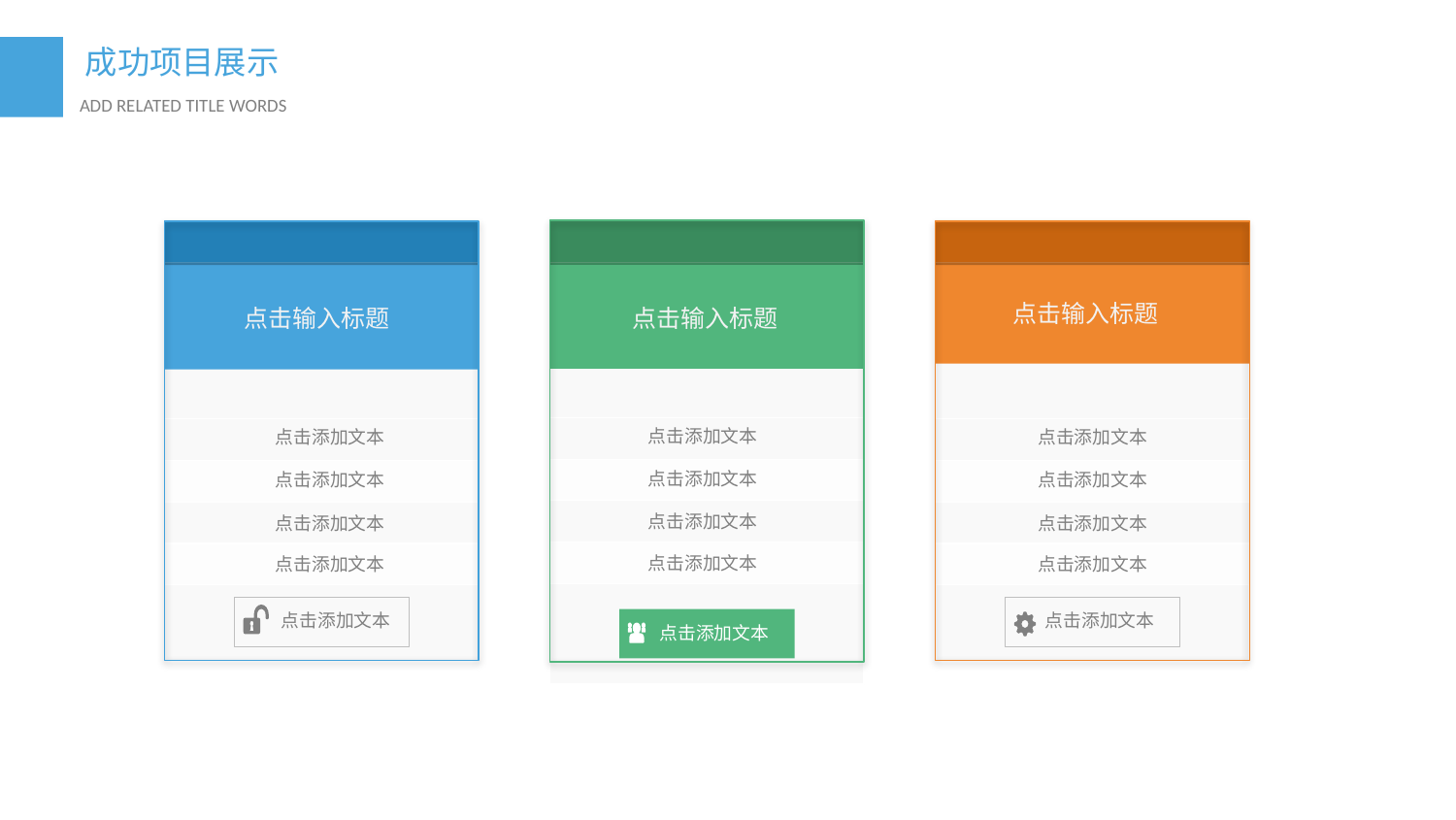

点击输入标题
点击添加文本

点击添加文本

点击添加文本

点击添加文本

点击添加文本

点击输入标题

点击添加文本

点击添加文本

点击添加文本

点击添加文本

点击添加文本

点击输入标题

点击添加文本

点击添加文本

点击添加文本

点击添加文本

点击添加文本